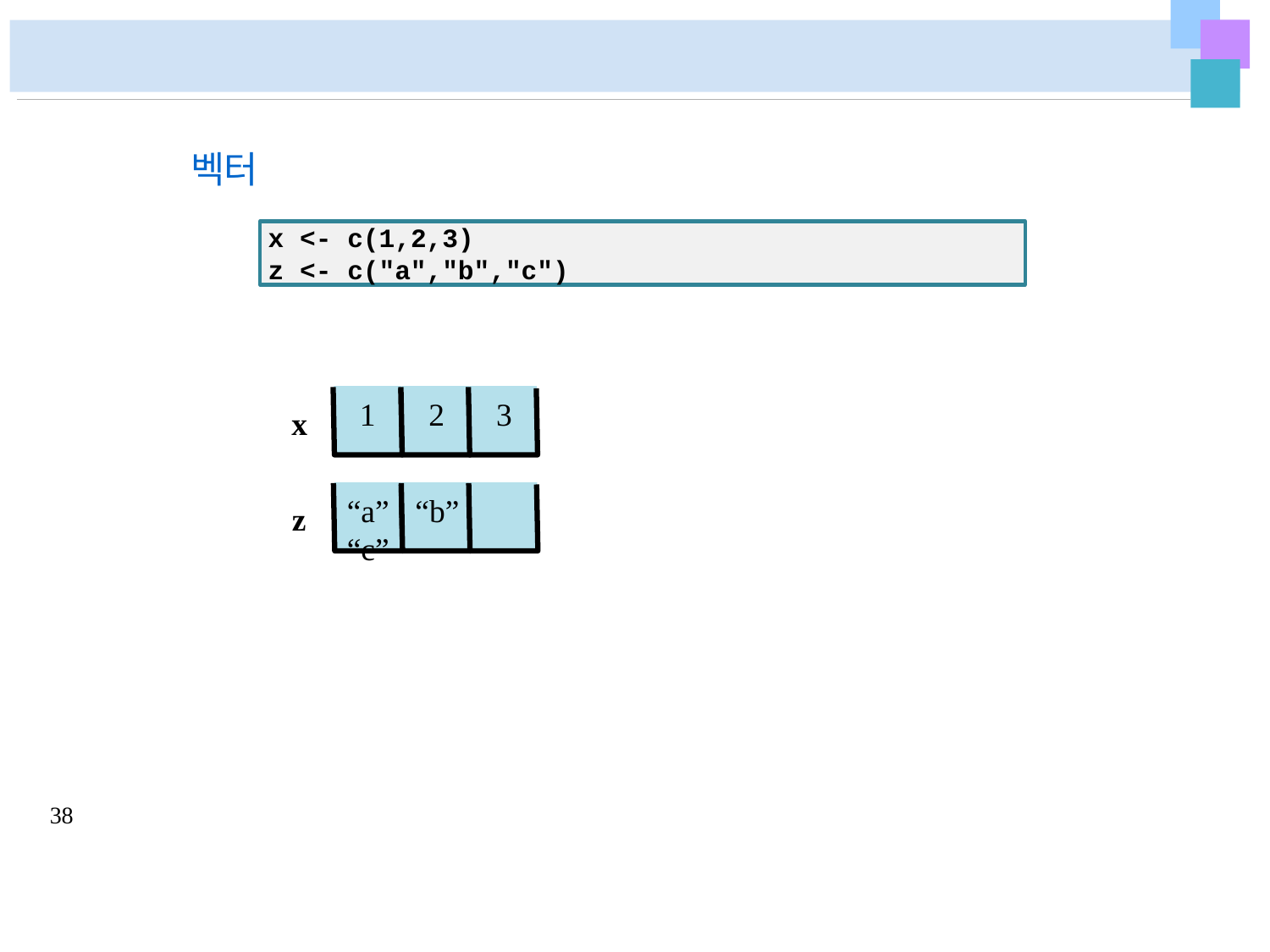

벡터
x <- c(1,2,3)
z <- c("a","b","c")

1	2	3
x

“a”	“b”	“c”
z
38